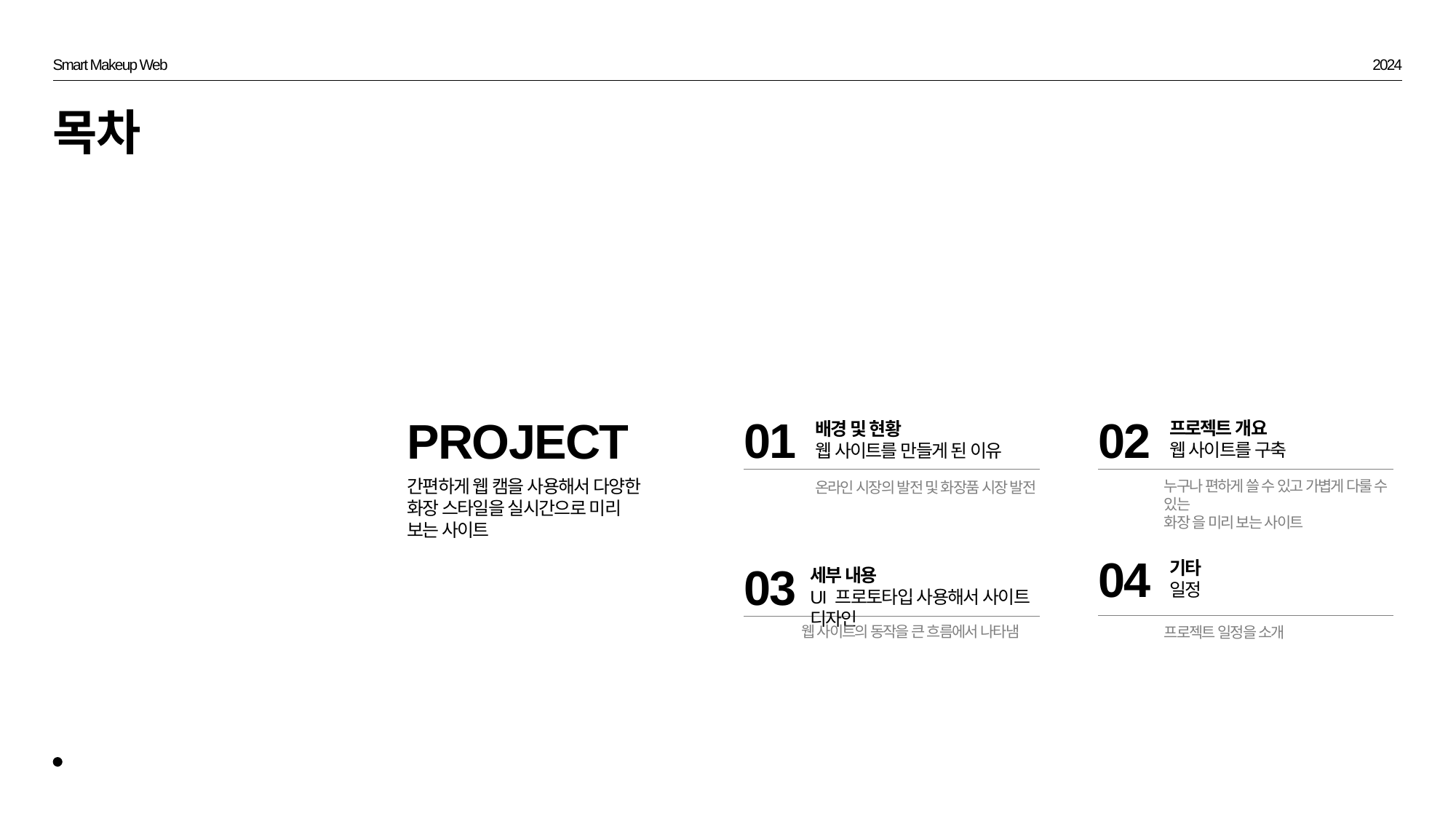

Smart Makeup Web
2024
목차
01
02
프로젝트 개요
웹 사이트를 구축
누구나 편하게 쓸 수 있고 가볍게 다룰 수 있는
화장 을 미리 보는 사이트
PROJECT
간편하게 웹 캠을 사용해서 다양한 화장 스타일을 실시간으로 미리 보는 사이트
배경 및 현황
웹 사이트를 만들게 된 이유
온라인 시장의 발전 및 화장품 시장 발전
04
03
세부 내용
UI 프로토타입 사용해서 사이트 디자인
웹 사이트의 동작을 큰 흐름에서 나타냄
기타
일정
프로젝트 일정을 소개